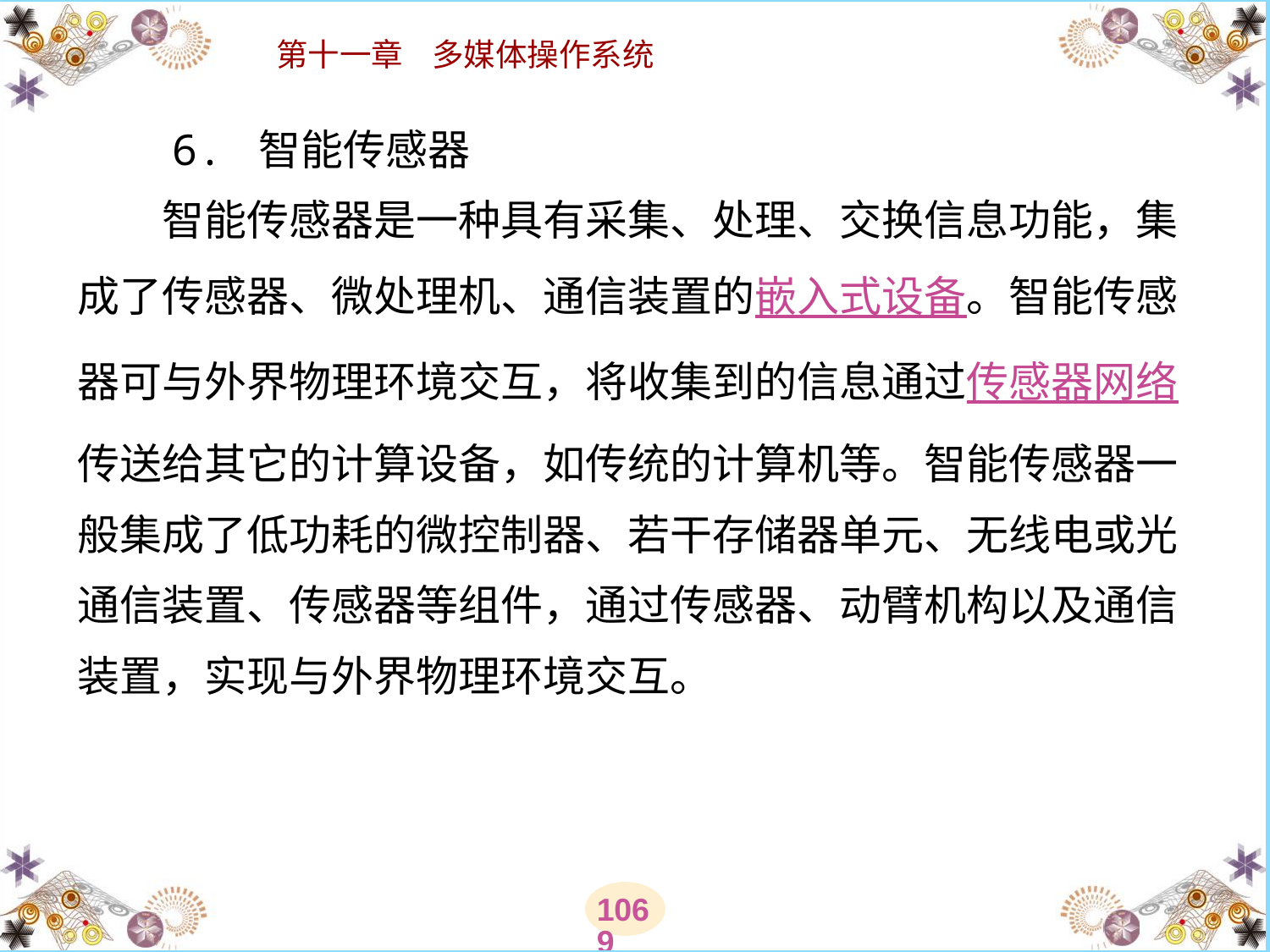

# 6. 智能传感器 　　智能传感器是一种具有采集、处理、交换信息功能，集成了传感器、微处理机、通信装置的嵌入式设备。智能传感器可与外界物理环境交互，将收集到的信息通过传感器网络传送给其它的计算设备，如传统的计算机等。智能传感器一般集成了低功耗的微控制器、若干存储器单元、无线电或光通信装置、传感器等组件，通过传感器、动臂机构以及通信装置，实现与外界物理环境交互。